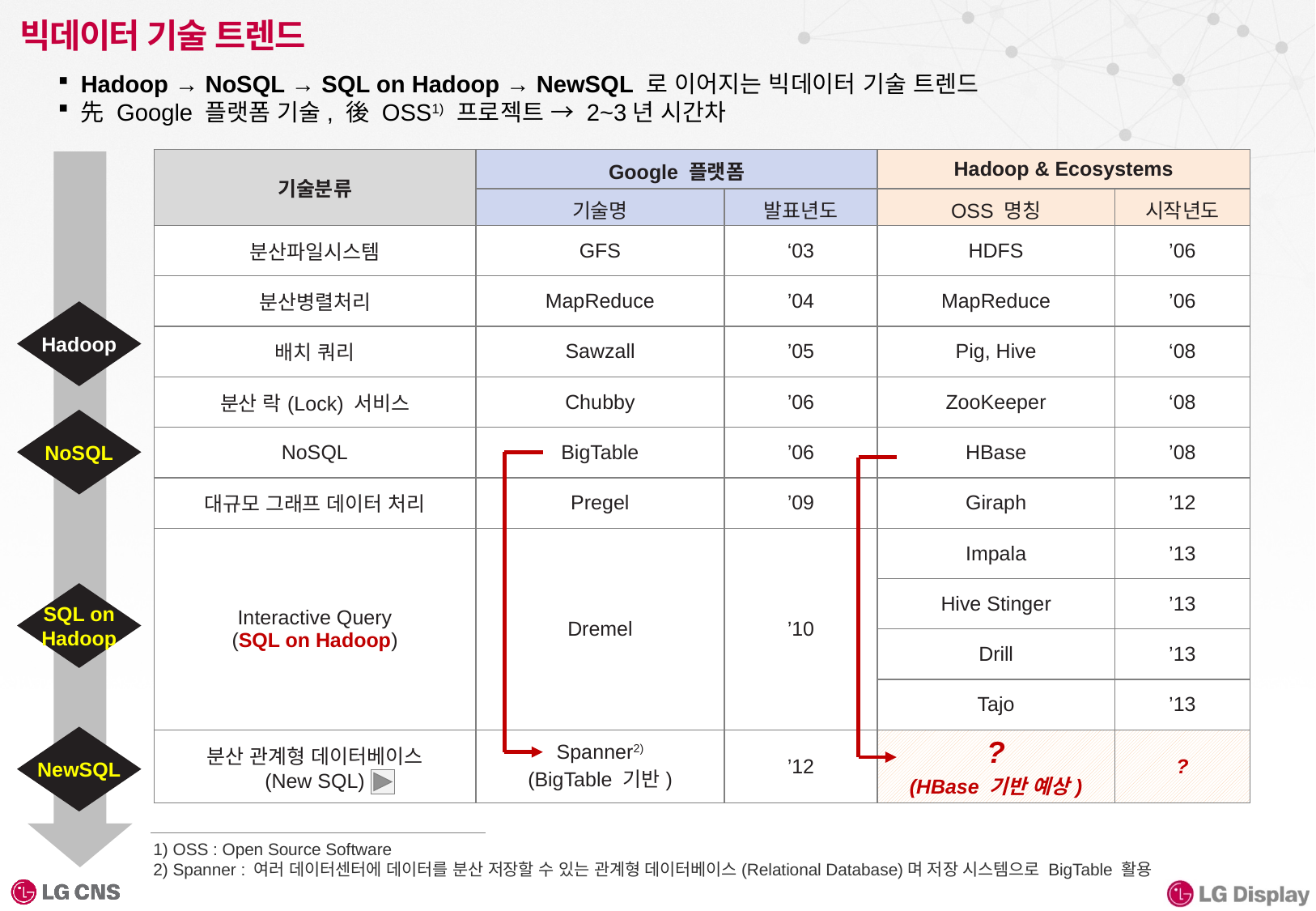

# 빅데이터 기술 트렌드
Hadoop → NoSQL → SQL on Hadoop → NewSQL 로 이어지는 빅데이터 기술 트렌드
先 Google 플랫폼 기술, 後 OSS1) 프로젝트 → 2~3년 시간차
| 기술분류 | Google 플랫폼 |  | Hadoop & Ecosystems |  |
| --- | --- | --- | --- | --- |
|  | 기술명 | 발표년도 | OSS 명칭 | 시작년도 |
| 분산파일시스템 | GFS | ‘03 | HDFS | ’06 |
| 분산병렬처리 | MapReduce | ’04 | MapReduce | ’06 |
| 배치 쿼리 | Sawzall | ’05 | Pig, Hive | ‘08 |
| 분산 락(Lock) 서비스 | Chubby | ’06 | ZooKeeper | ‘08 |
| NoSQL | BigTable | ’06 | HBase | ’08 |
| 대규모 그래프 데이터 처리 | Pregel | ’09 | Giraph | ’12 |
| Interactive Query (SQL on Hadoop) | Dremel | ’10 | Impala | ’13 |
|  |  |  | Hive Stinger | ’13 |
|  |  |  | Drill | ’13 |
|  |  |  | Tajo | ’13 |
| 분산 관계형 데이터베이스 (New SQL) | Spanner2) (BigTable 기반) | ’12 | ? (HBase 기반 예상) | ? |

Hadoop
NoSQL
SQL on
Hadoop
NewSQL

1) OSS : Open Source Software
2) Spanner : 여러 데이터센터에 데이터를 분산 저장할 수 있는 관계형 데이터베이스(Relational Database)며 저장 시스템으로 BigTable 활용